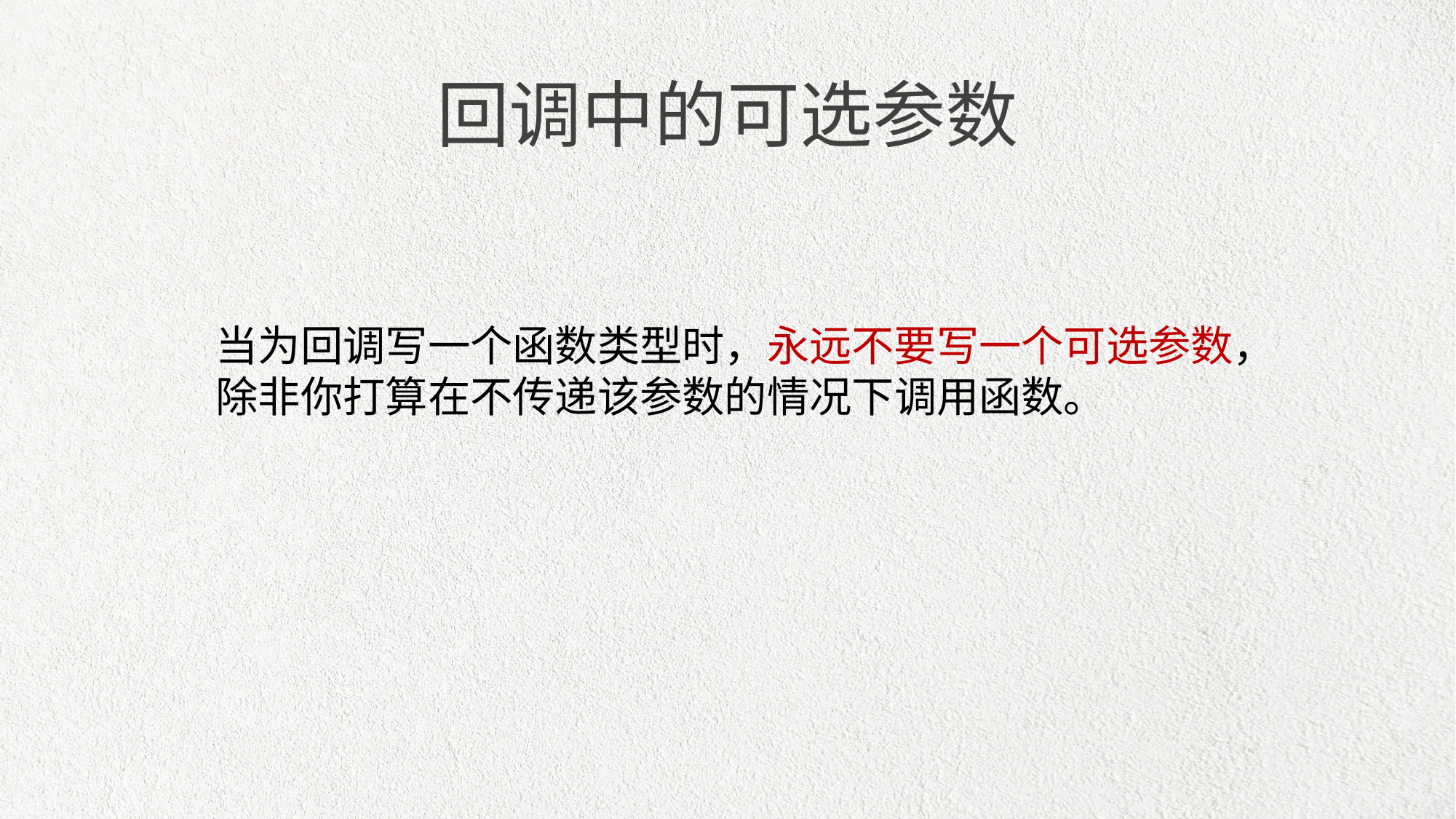

回调中的可选参数
当为回调写一个函数类型时，永远不要写一个可选参数，除非你打算在不传递该参数的情况下调用函数。